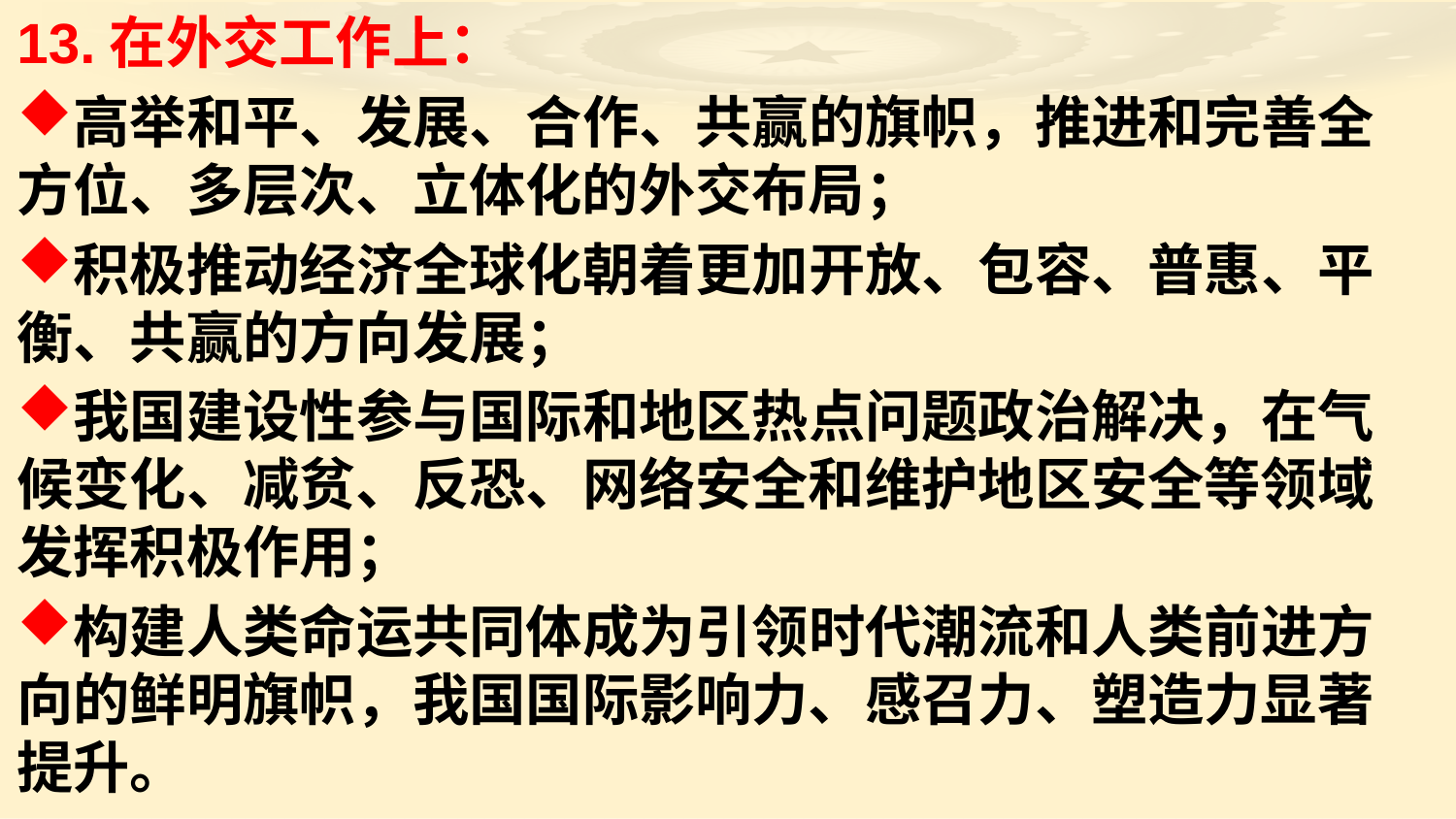

13.在外交工作上：
高举和平、发展、合作、共赢的旗帜，推进和完善全方位、多层次、立体化的外交布局；
积极推动经济全球化朝着更加开放、包容、普惠、平衡、共赢的方向发展；
我国建设性参与国际和地区热点问题政治解决，在气候变化、减贫、反恐、网络安全和维护地区安全等领域发挥积极作用；
构建人类命运共同体成为引领时代潮流和人类前进方向的鲜明旗帜，我国国际影响力、感召力、塑造力显著提升。